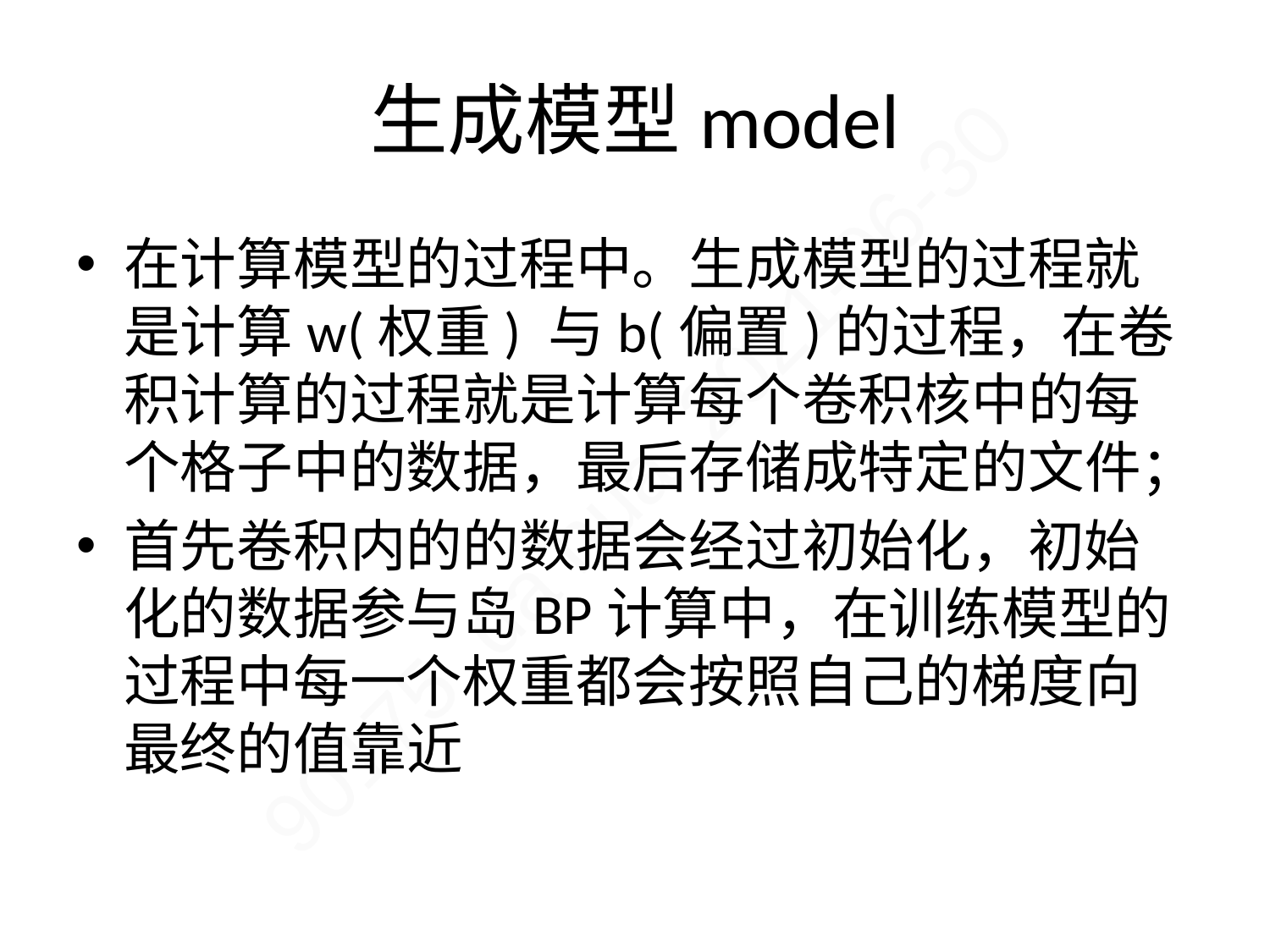

# 生成模型model
在计算模型的过程中。生成模型的过程就是计算w(权重) 与b(偏置)的过程，在卷积计算的过程就是计算每个卷积核中的每个格子中的数据，最后存储成特定的文件；
首先卷积内的的数据会经过初始化，初始化的数据参与岛BP计算中，在训练模型的过程中每一个权重都会按照自己的梯度向最终的值靠近